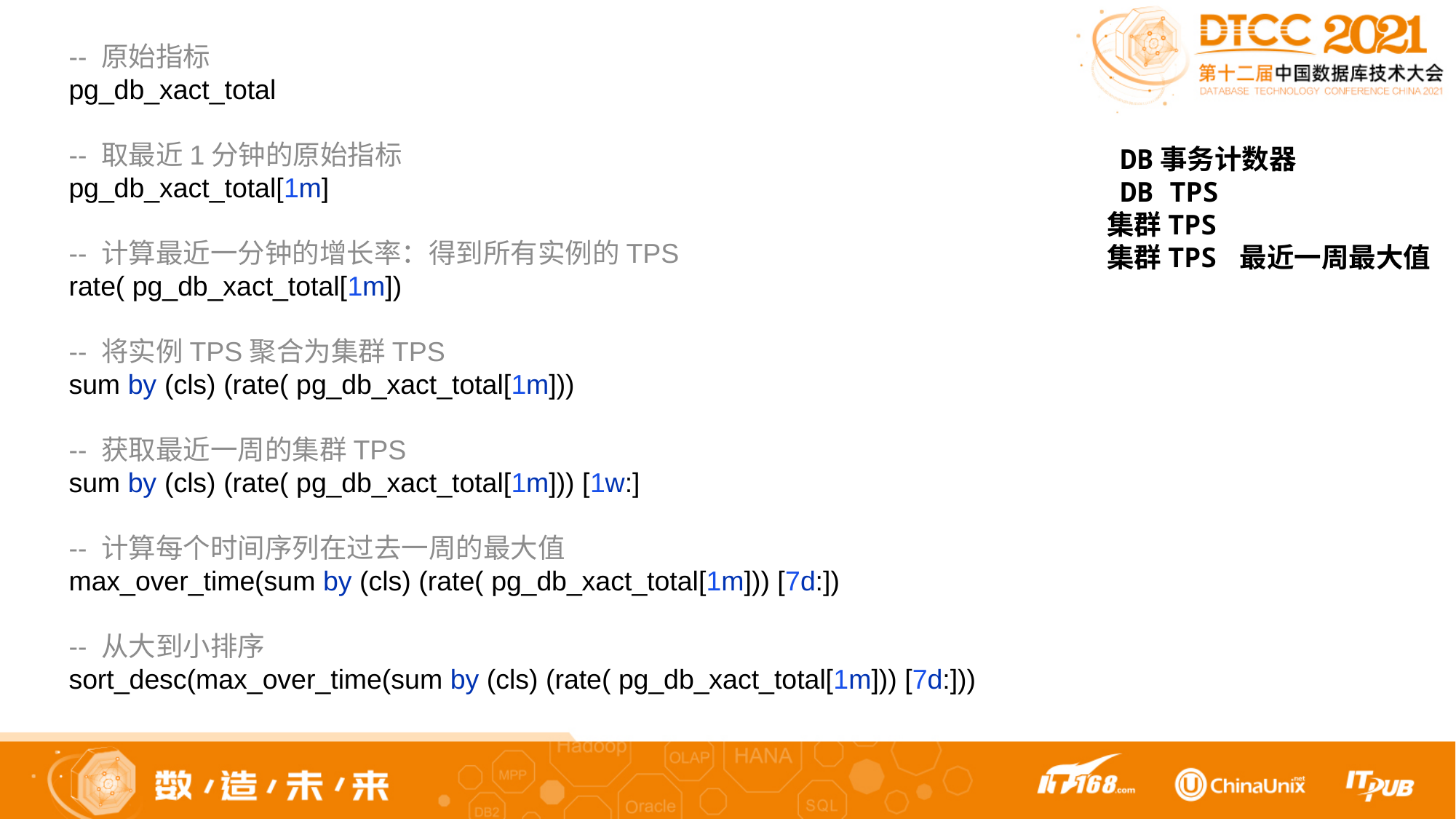

-- 原始指标
pg_db_xact_total
-- 取最近1分钟的原始指标
pg_db_xact_total[1m]
-- 计算最近一分钟的增长率：得到所有实例的TPS
rate( pg_db_xact_total[1m])
-- 将实例TPS聚合为集群TPS
sum by (cls) (rate( pg_db_xact_total[1m]))
-- 获取最近一周的集群TPS
sum by (cls) (rate( pg_db_xact_total[1m])) [1w:]
-- 计算每个时间序列在过去一周的最大值
max_over_time(sum by (cls) (rate( pg_db_xact_total[1m])) [7d:])
-- 从大到小排序
sort_desc(max_over_time(sum by (cls) (rate( pg_db_xact_total[1m])) [7d:]))
  DB事务计数器
  DB TPS
  集群TPS
  集群TPS 最近一周最大值